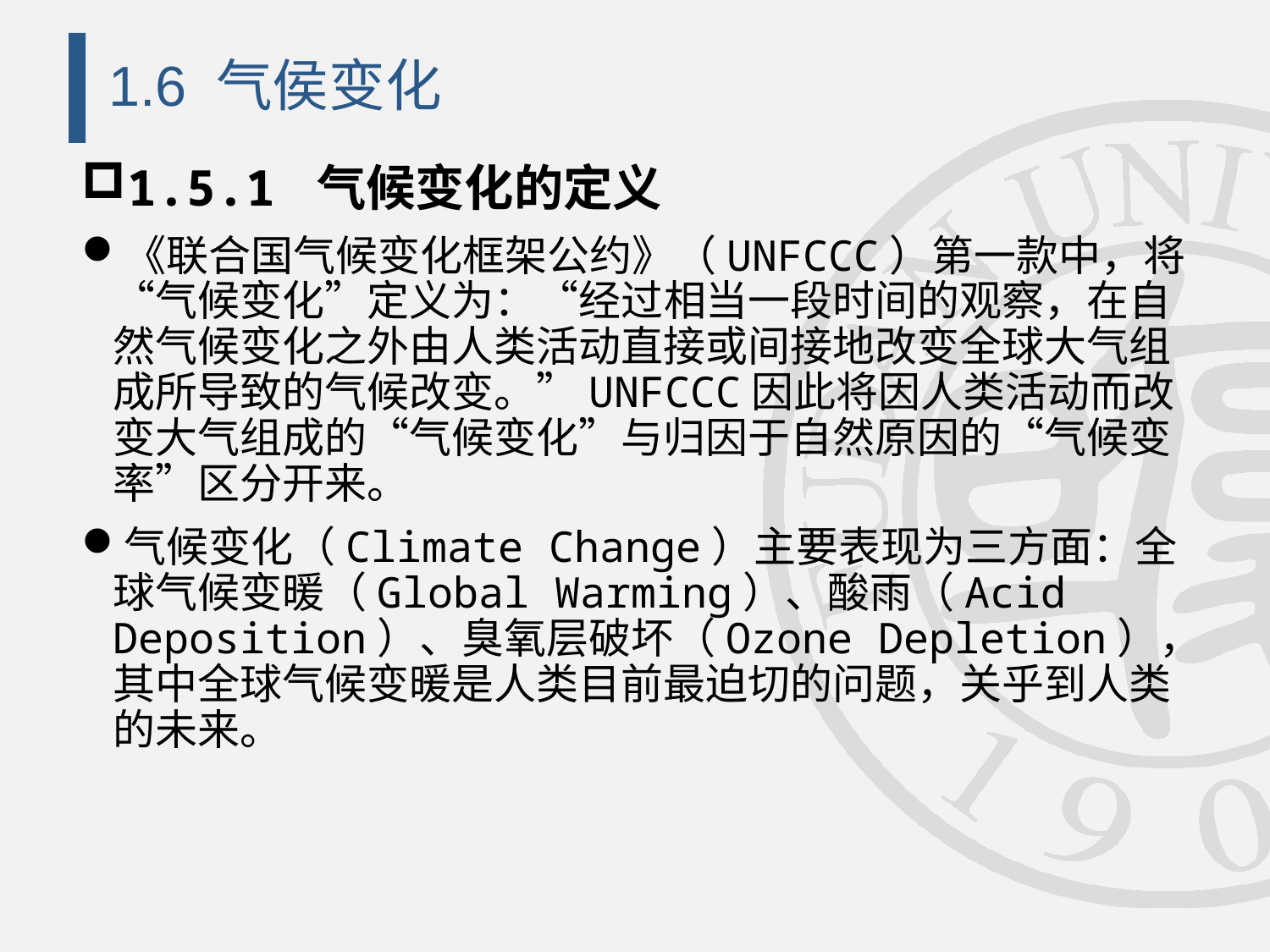

# 1.6 气侯变化
1.5.1 气候变化的定义
《联合国气候变化框架公约》（UNFCCC）第一款中，将“气候变化”定义为：“经过相当一段时间的观察，在自然气候变化之外由人类活动直接或间接地改变全球大气组成所导致的气候改变。”UNFCCC因此将因人类活动而改变大气组成的“气候变化”与归因于自然原因的“气候变率”区分开来。
气候变化（Climate Change）主要表现为三方面：全球气候变暖（Global Warming）、酸雨（Acid Deposition）、臭氧层破坏（Ozone Depletion），其中全球气候变暖是人类目前最迫切的问题，关乎到人类的未来。